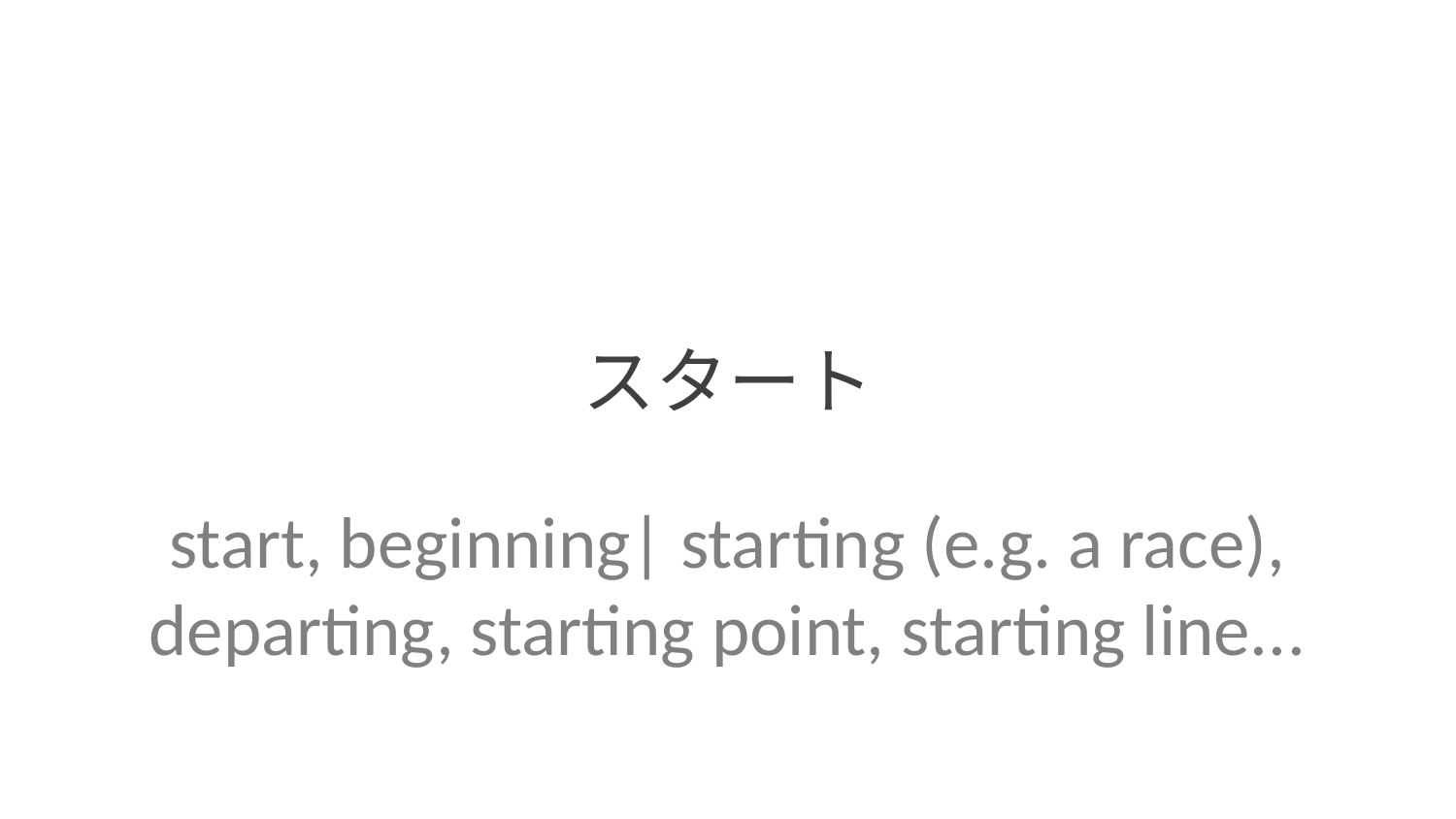

スタート
start, beginning| starting (e.g. a race), departing, starting point, starting line...